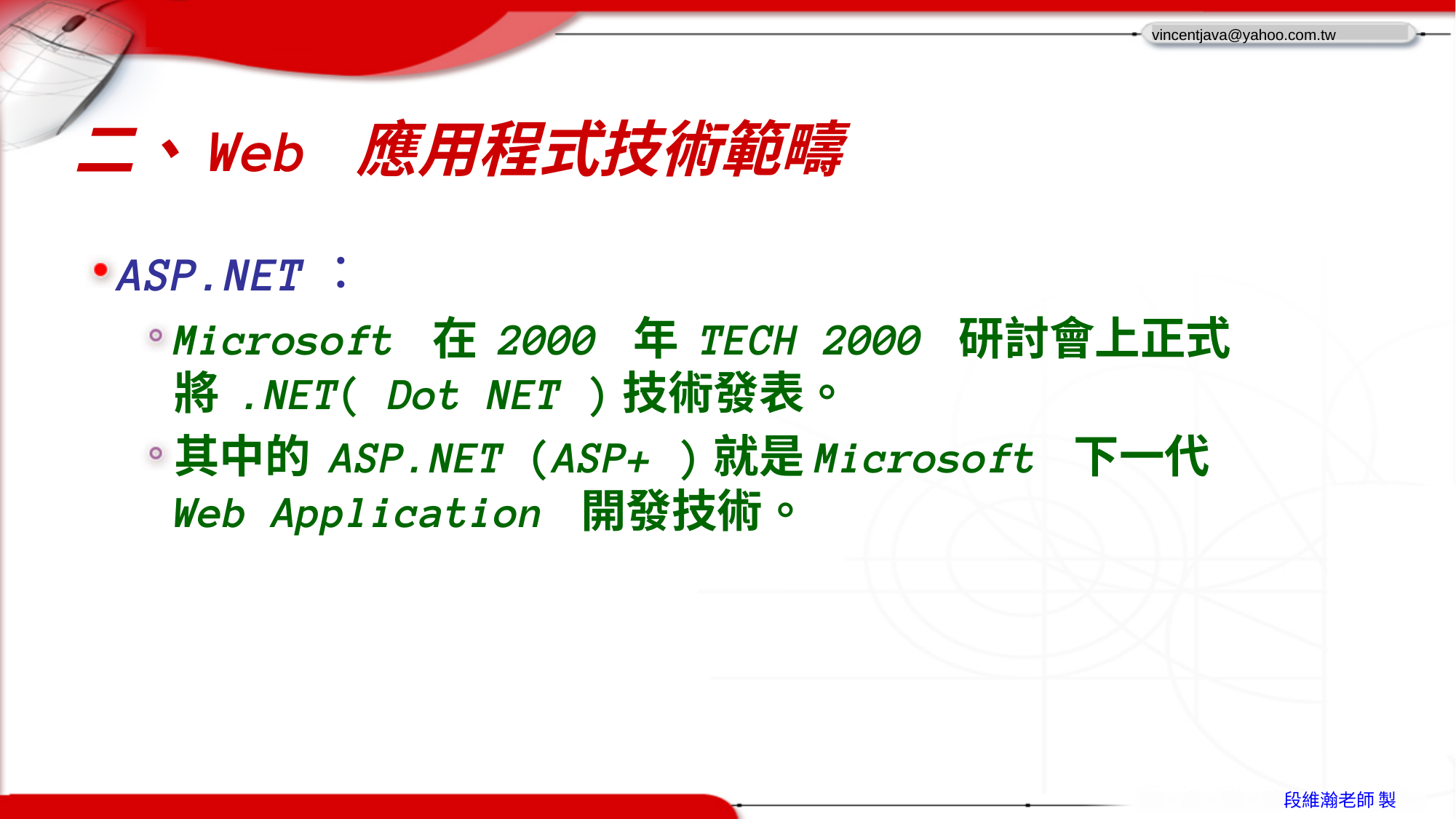

# 二、Web 應用程式技術範疇
ASP.NET：
Microsoft 在 2000 年 TECH 2000 研討會上正式將 .NET( Dot NET )技術發表。
其中的 ASP.NET (ASP+ )就是Microsoft 下一代 Web Application 開發技術。